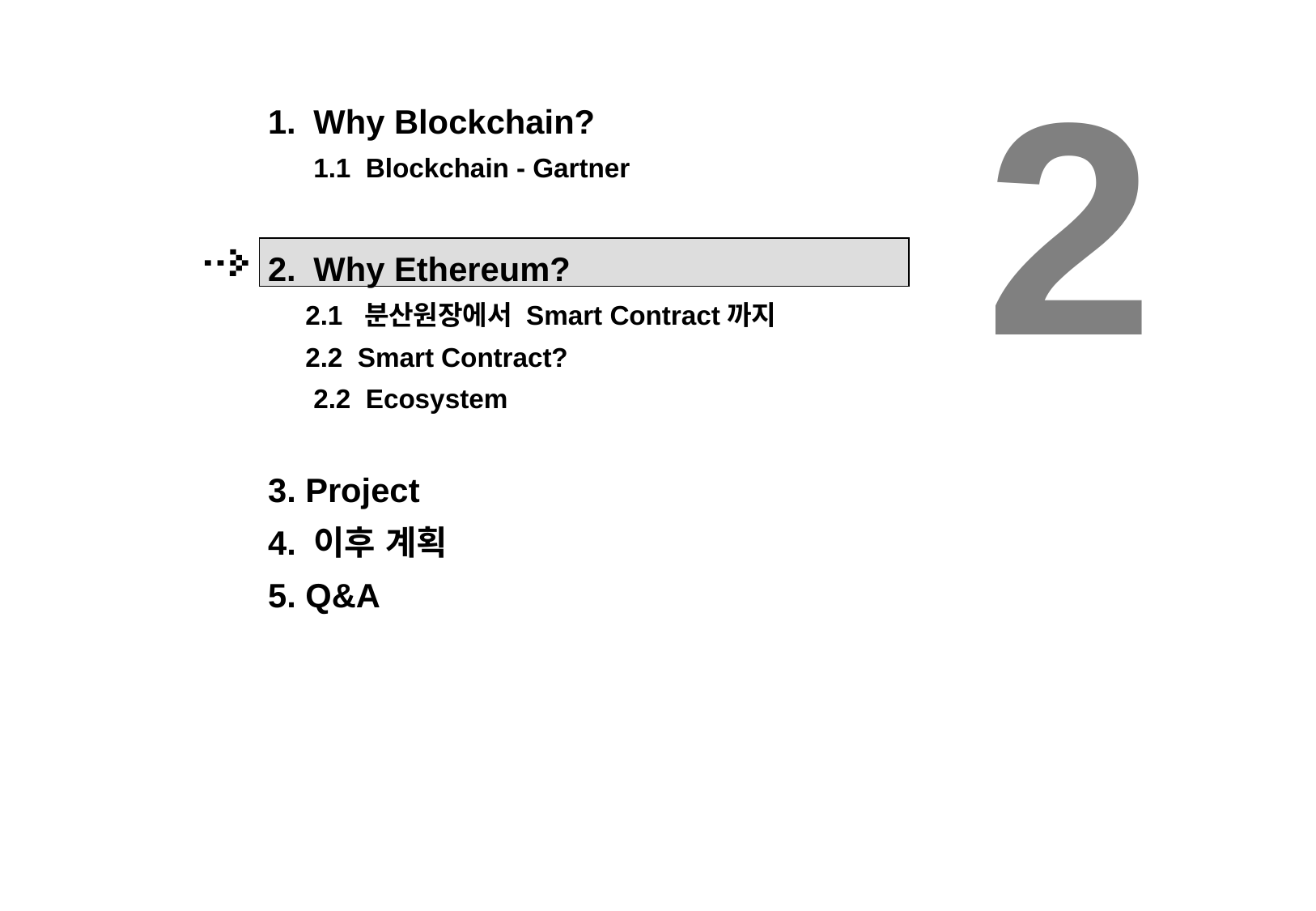

2
Why Blockchain?
1.1  Blockchain - Gartner

Why Ethereum?
     2.1  분산원장에서 Smart Contract까지
     2.2  Smart Contract?
 	2.2  Ecosystem

3. Project
4. 이후 계획
5. Q&A